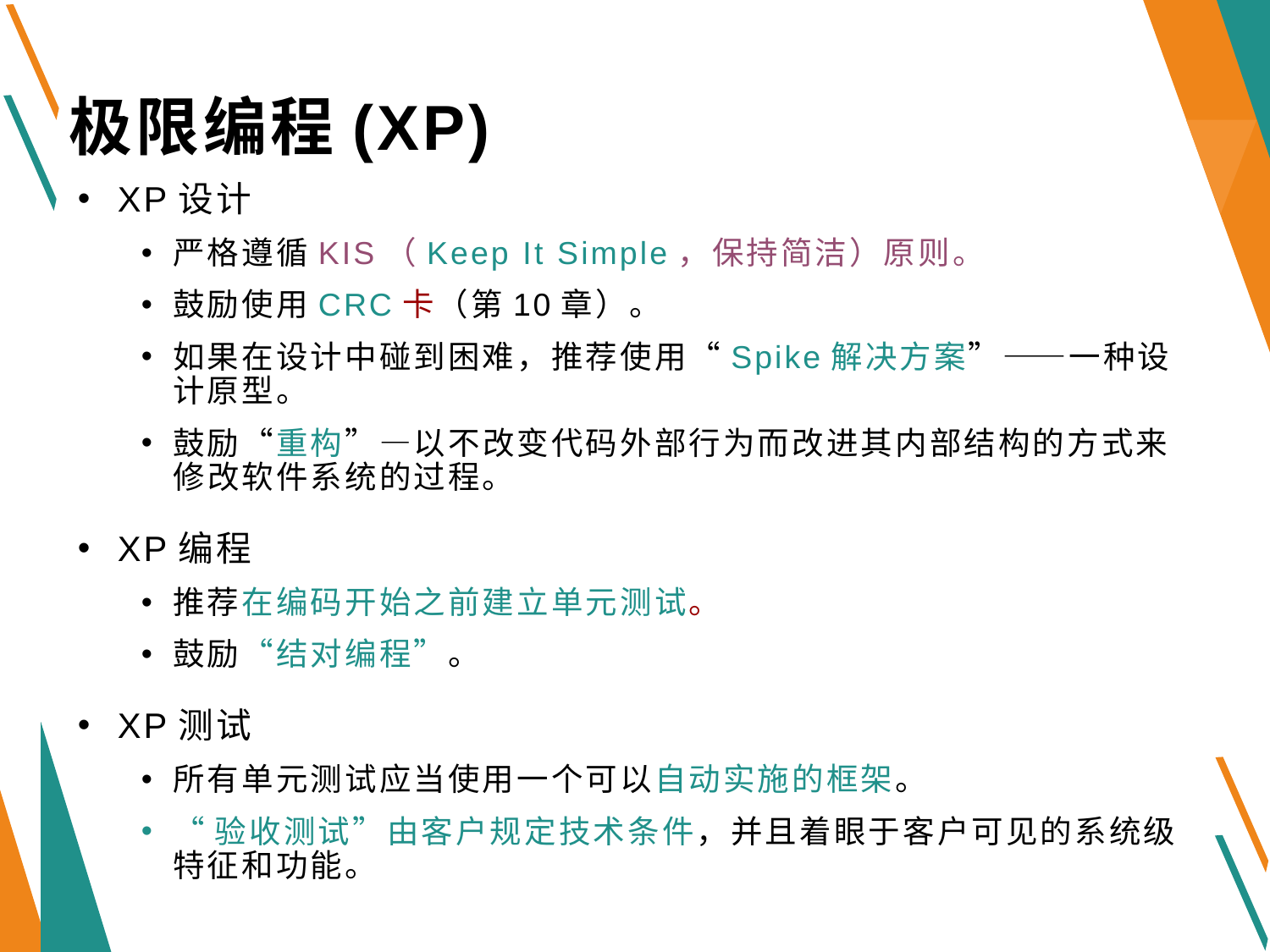

# 极限编程(XP)
XP设计
严格遵循KIS（Keep It Simple，保持简洁）原则。
鼓励使用CRC卡（第10章）。
如果在设计中碰到困难，推荐使用“Spike解决方案”——一种设计原型。
鼓励“重构”—以不改变代码外部行为而改进其内部结构的方式来修改软件系统的过程。
XP编程
推荐在编码开始之前建立单元测试。
鼓励“结对编程”。
XP测试
所有单元测试应当使用一个可以自动实施的框架。
“验收测试”由客户规定技术条件，并且着眼于客户可见的系统级特征和功能。

9